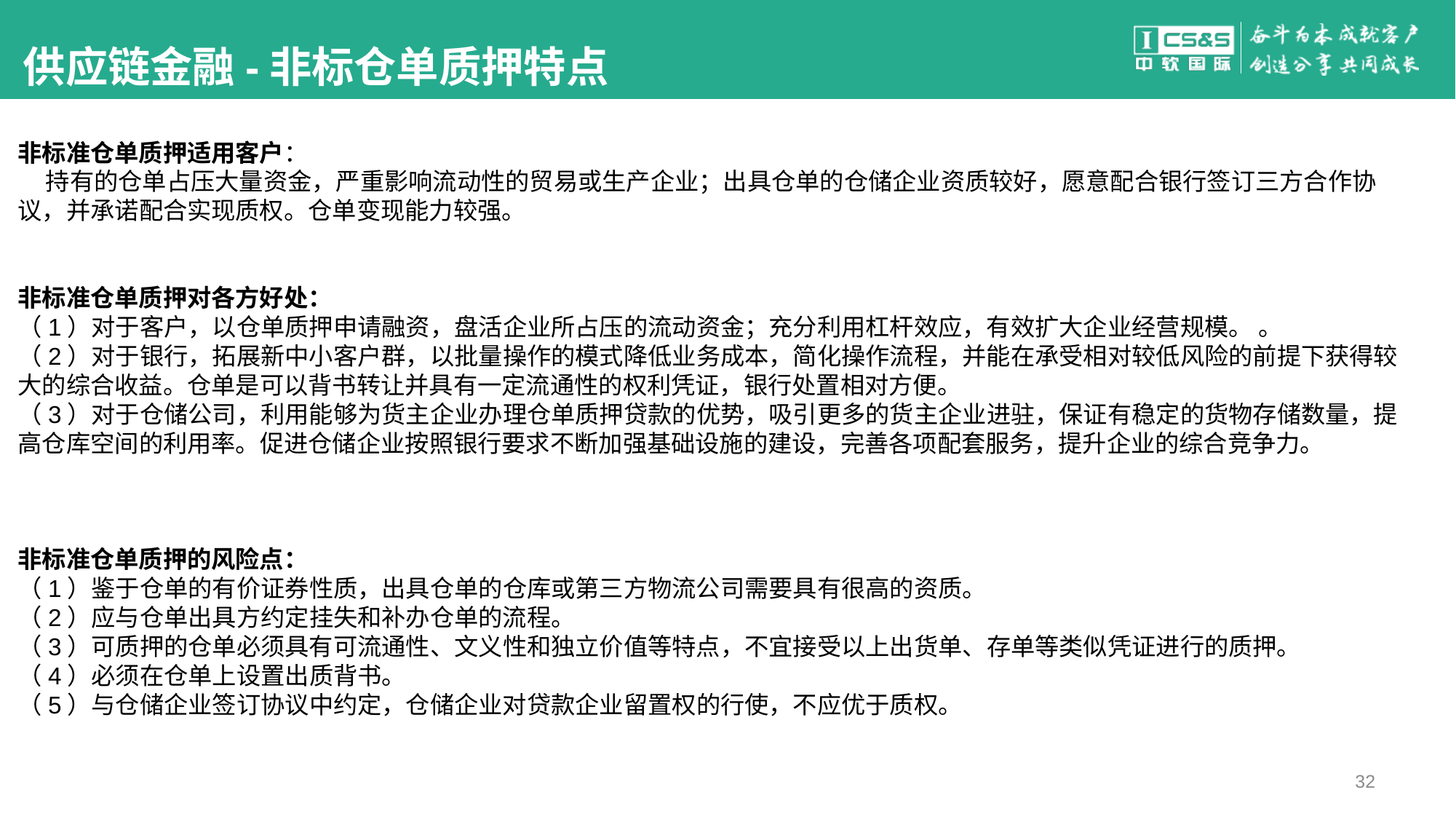

#
供应链金融-非标仓单质押特点

非标准仓单质押适用客户：
    持有的仓单占压大量资金，严重影响流动性的贸易或生产企业；出具仓单的仓储企业资质较好，愿意配合银行签订三方合作协议，并承诺配合实现质权。仓单变现能力较强。

非标准仓单质押对各方好处：
（1）对于客户，以仓单质押申请融资，盘活企业所占压的流动资金；充分利用杠杆效应，有效扩大企业经营规模。 。
（2）对于银行，拓展新中小客户群，以批量操作的模式降低业务成本，简化操作流程，并能在承受相对较低风险的前提下获得较大的综合收益。仓单是可以背书转让并具有一定流通性的权利凭证，银行处置相对方便。
（3）对于仓储公司，利用能够为货主企业办理仓单质押贷款的优势，吸引更多的货主企业进驻，保证有稳定的货物存储数量，提高仓库空间的利用率。促进仓储企业按照银行要求不断加强基础设施的建设，完善各项配套服务，提升企业的综合竞争力。

非标准仓单质押的风险点：
（1）鉴于仓单的有价证券性质，出具仓单的仓库或第三方物流公司需要具有很高的资质。
（2）应与仓单出具方约定挂失和补办仓单的流程。
（3）可质押的仓单必须具有可流通性、文义性和独立价值等特点，不宜接受以上出货单、存单等类似凭证进行的质押。
（4）必须在仓单上设置出质背书。
（5）与仓储企业签订协议中约定，仓储企业对贷款企业留置权的行使，不应优于质权。
32